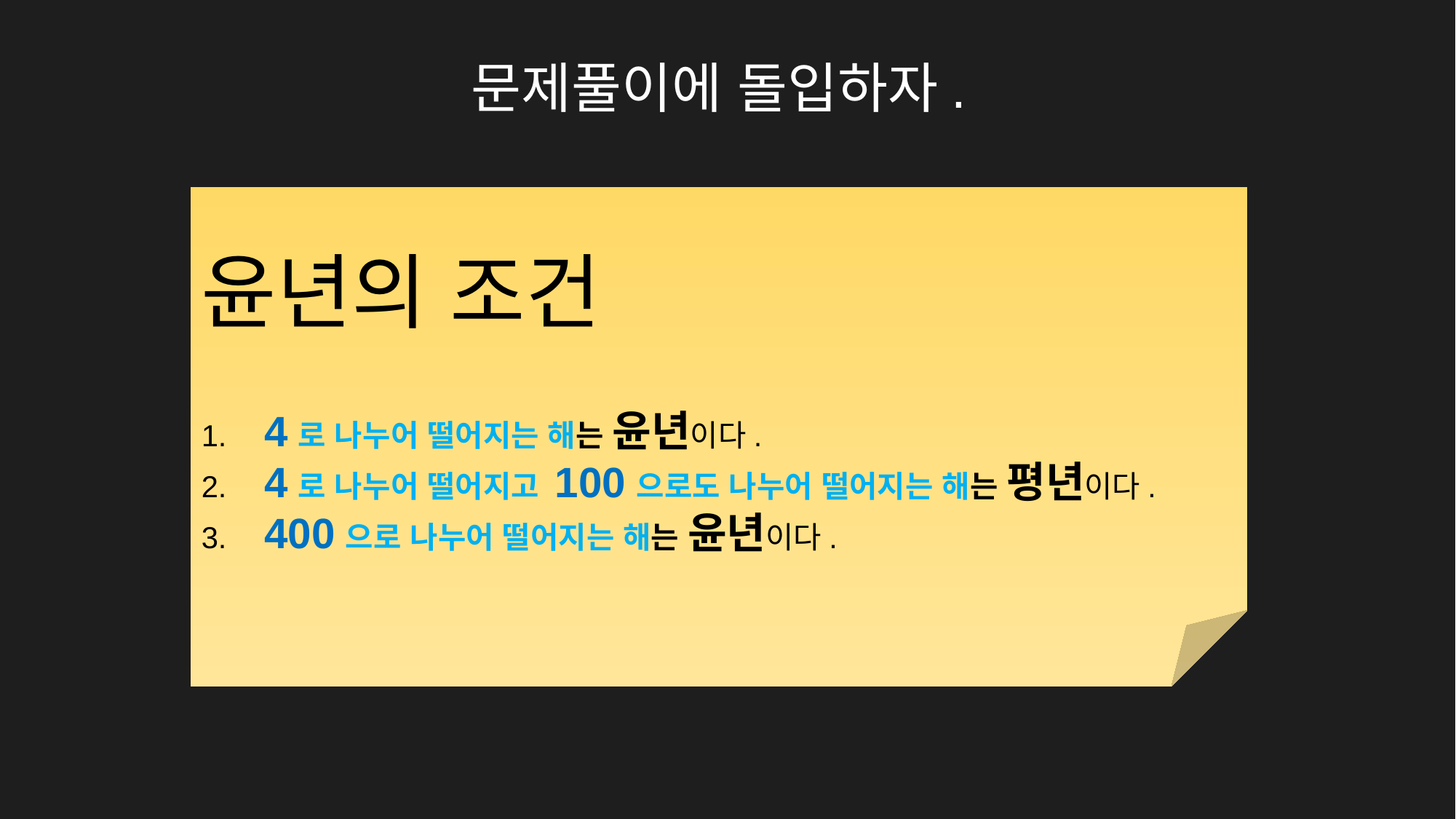

문제풀이에 돌입하자.
윤년의 조건

 4로 나누어 떨어지는 해는 윤년이다.
 4로 나누어 떨어지고 100으로도 나누어 떨어지는 해는 평년이다.
 400으로 나누어 떨어지는 해는 윤년이다.